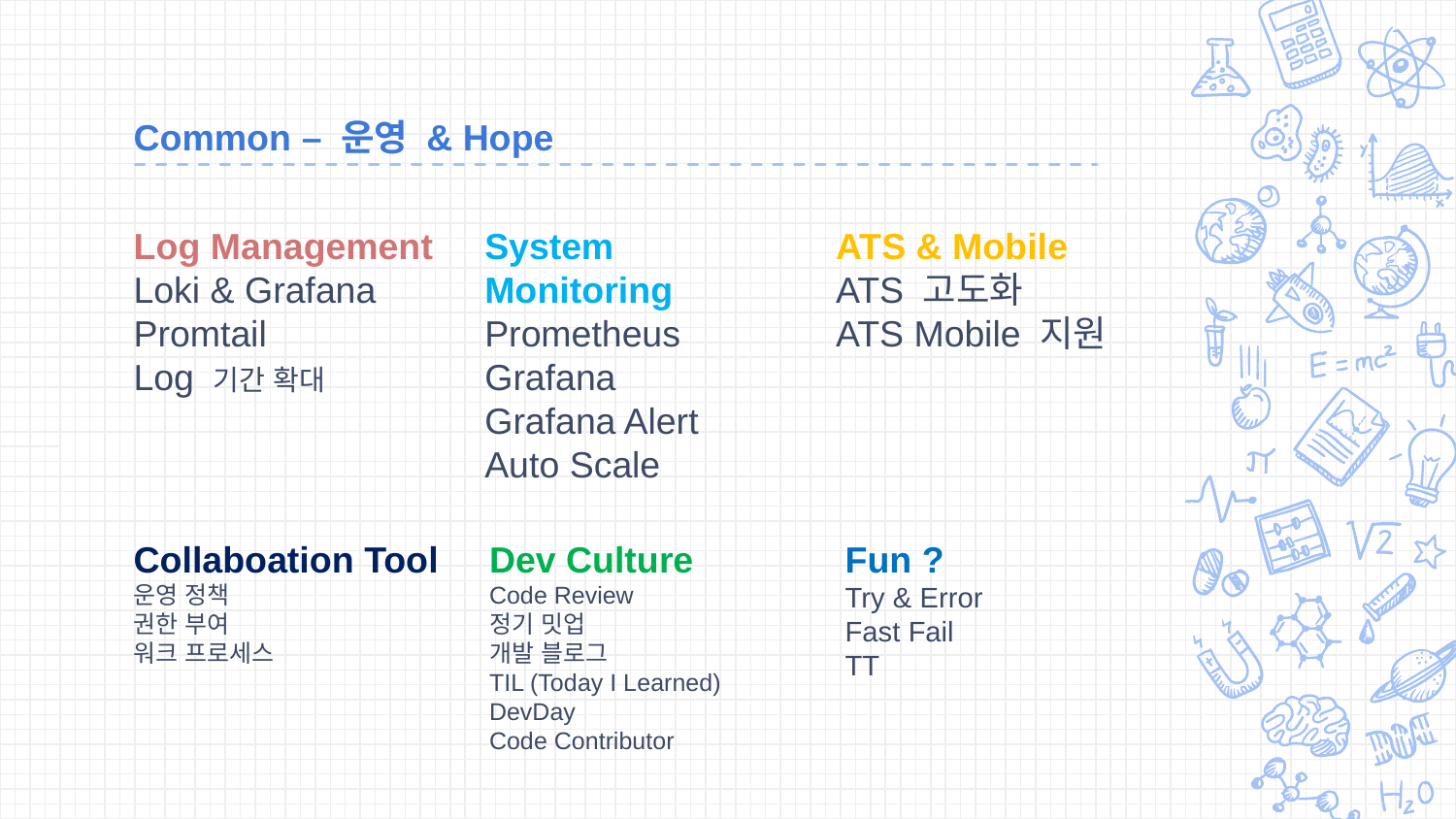

# Common – 운영 & Hope
Log Management
Loki & Grafana
Promtail
Log 기간 확대
System Monitoring
Prometheus
Grafana
Grafana Alert
Auto Scale
ATS & Mobile
ATS 고도화
ATS Mobile 지원

Collaboation Tool
운영 정책
권한 부여
워크 프로세스
Dev Culture
Code Review
정기 밋업
개발 블로그
TIL (Today I Learned)
DevDay
Code Contributor
Fun ?
Try & Error
Fast Fail
TT